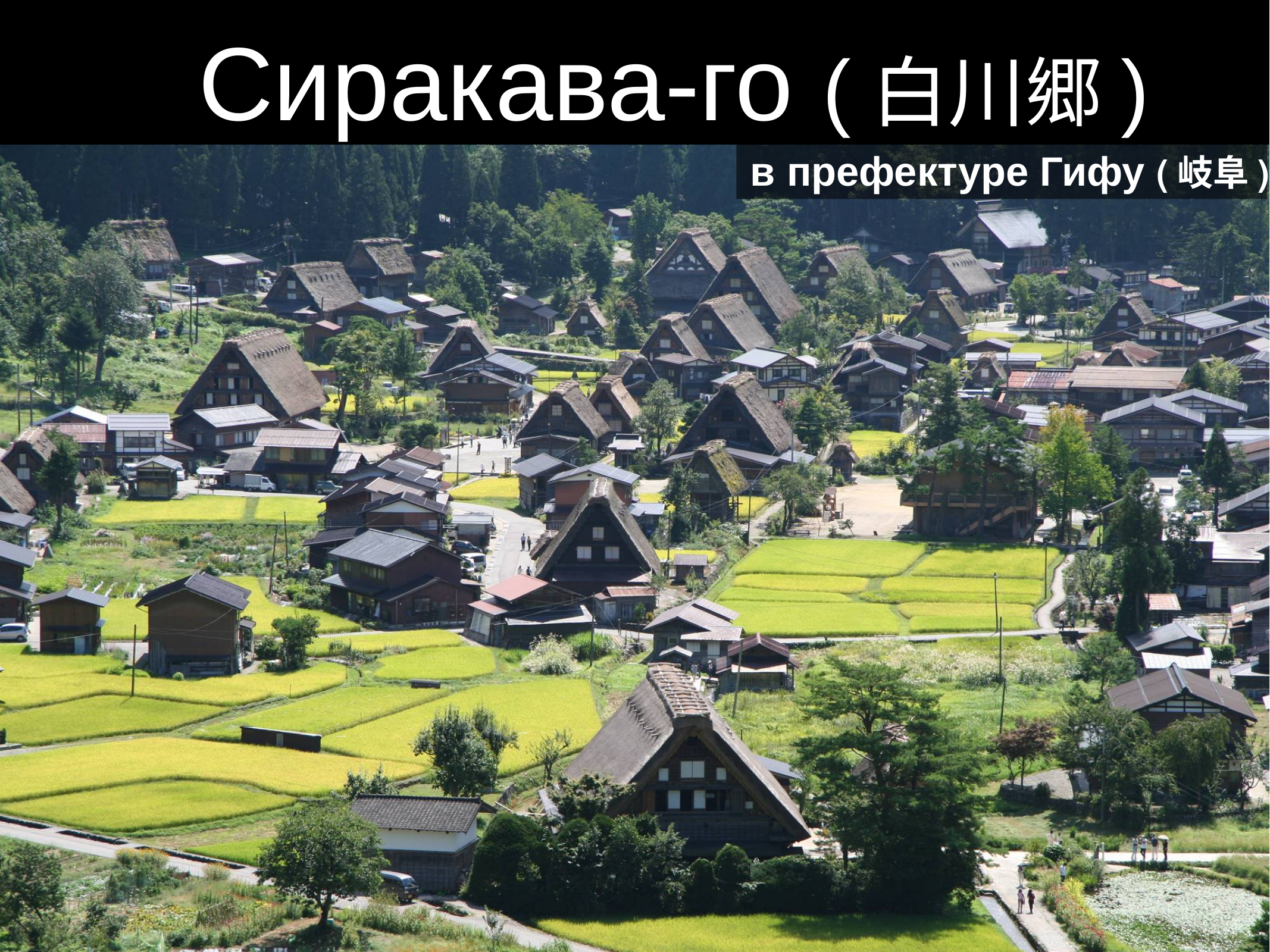

# Сиракава-го (白川郷)
в префектуре Гифу (岐阜)